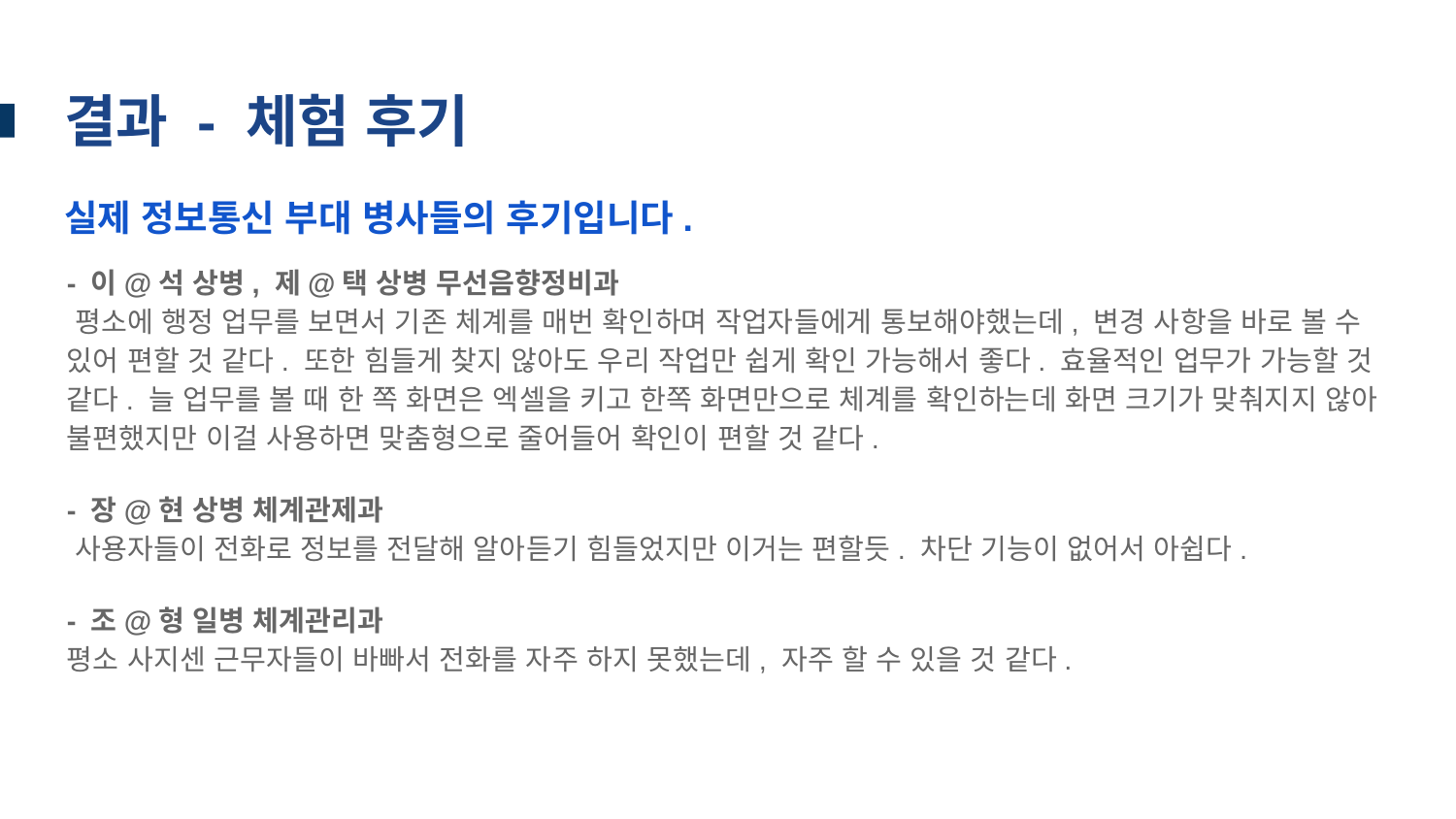

# 결과 - 체험 후기
실제 정보통신 부대 병사들의 후기입니다.
- 이@석 상병, 제@택 상병 무선음향정비과
 평소에 행정 업무를 보면서 기존 체계를 매번 확인하며 작업자들에게 통보해야했는데, 변경 사항을 바로 볼 수 있어 편할 것 같다. 또한 힘들게 찾지 않아도 우리 작업만 쉽게 확인 가능해서 좋다. 효율적인 업무가 가능할 것 같다. 늘 업무를 볼 때 한 쪽 화면은 엑셀을 키고 한쪽 화면만으로 체계를 확인하는데 화면 크기가 맞춰지지 않아 불편했지만 이걸 사용하면 맞춤형으로 줄어들어 확인이 편할 것 같다.
- 장@현 상병 체계관제과
 사용자들이 전화로 정보를 전달해 알아듣기 힘들었지만 이거는 편할듯. 차단 기능이 없어서 아쉽다.
- 조@형 일병 체계관리과
평소 사지센 근무자들이 바빠서 전화를 자주 하지 못했는데, 자주 할 수 있을 것 같다.